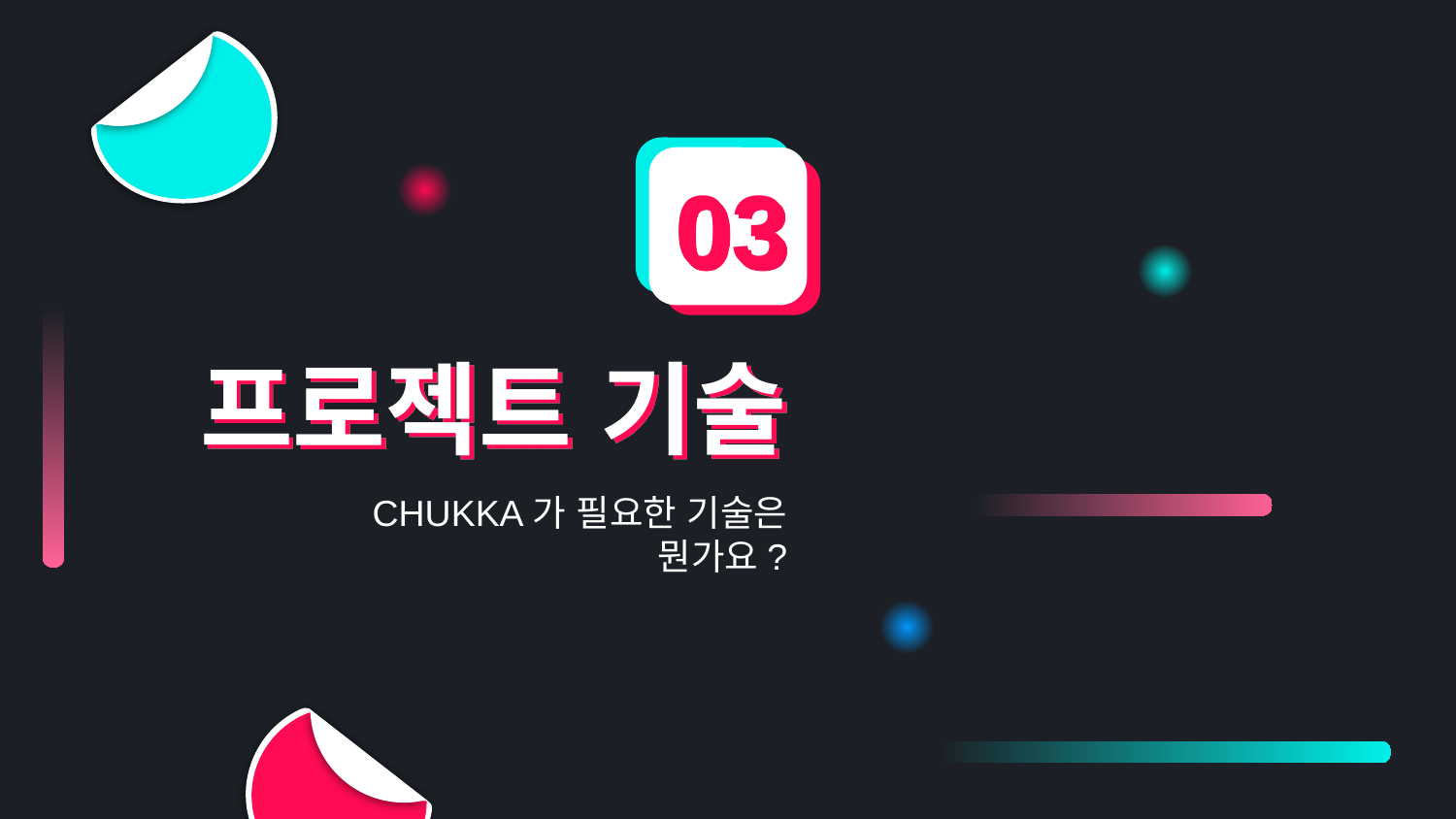

03

# 프로젝트 기술
CHUKKA가 필요한 기술은 뭔가요?